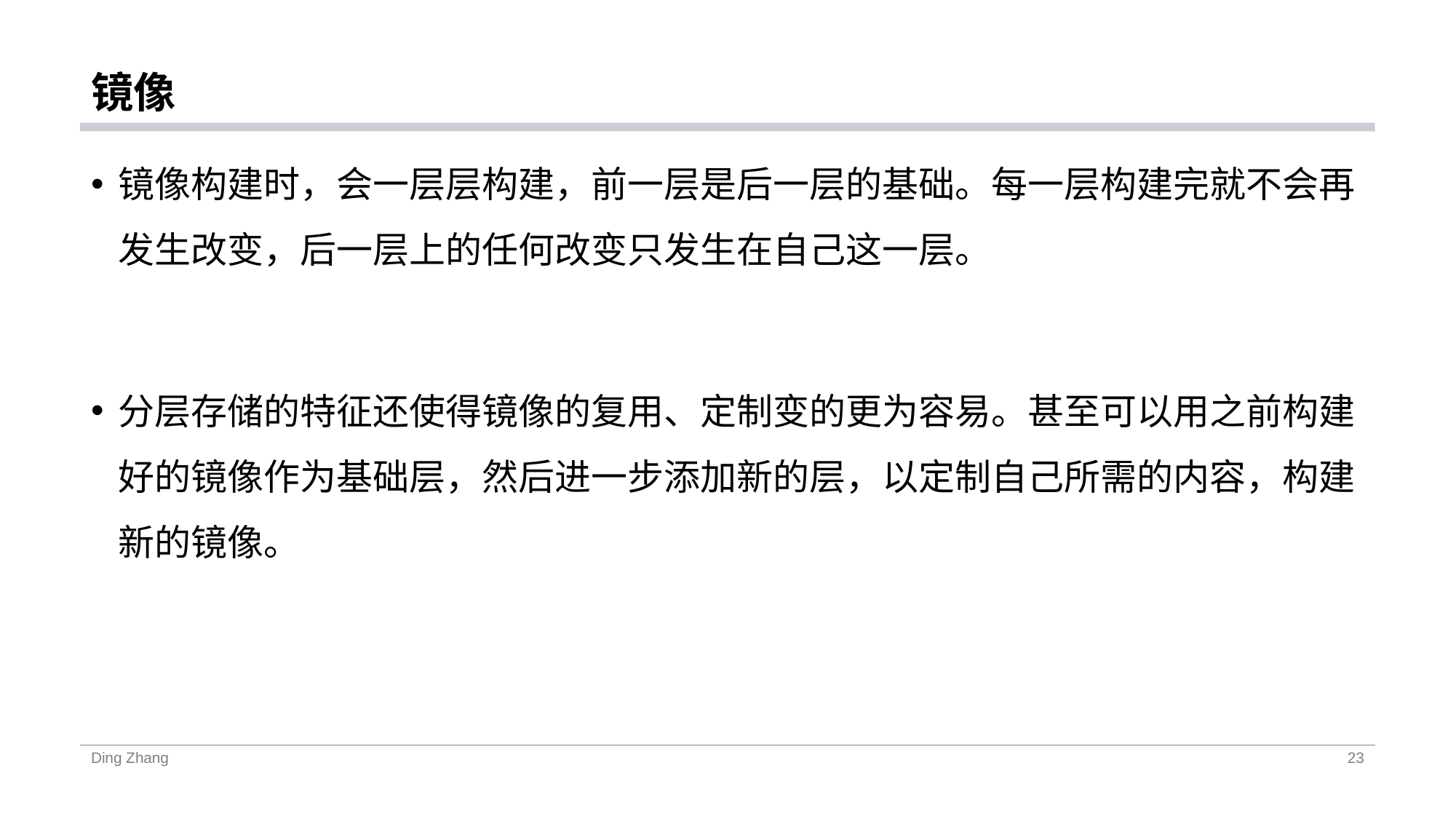

# 镜像
镜像构建时，会一层层构建，前一层是后一层的基础。每一层构建完就不会再发生改变，后一层上的任何改变只发生在自己这一层。

分层存储的特征还使得镜像的复用、定制变的更为容易。甚至可以用之前构建好的镜像作为基础层，然后进一步添加新的层，以定制自己所需的内容，构建新的镜像。
Ding Zhang
23